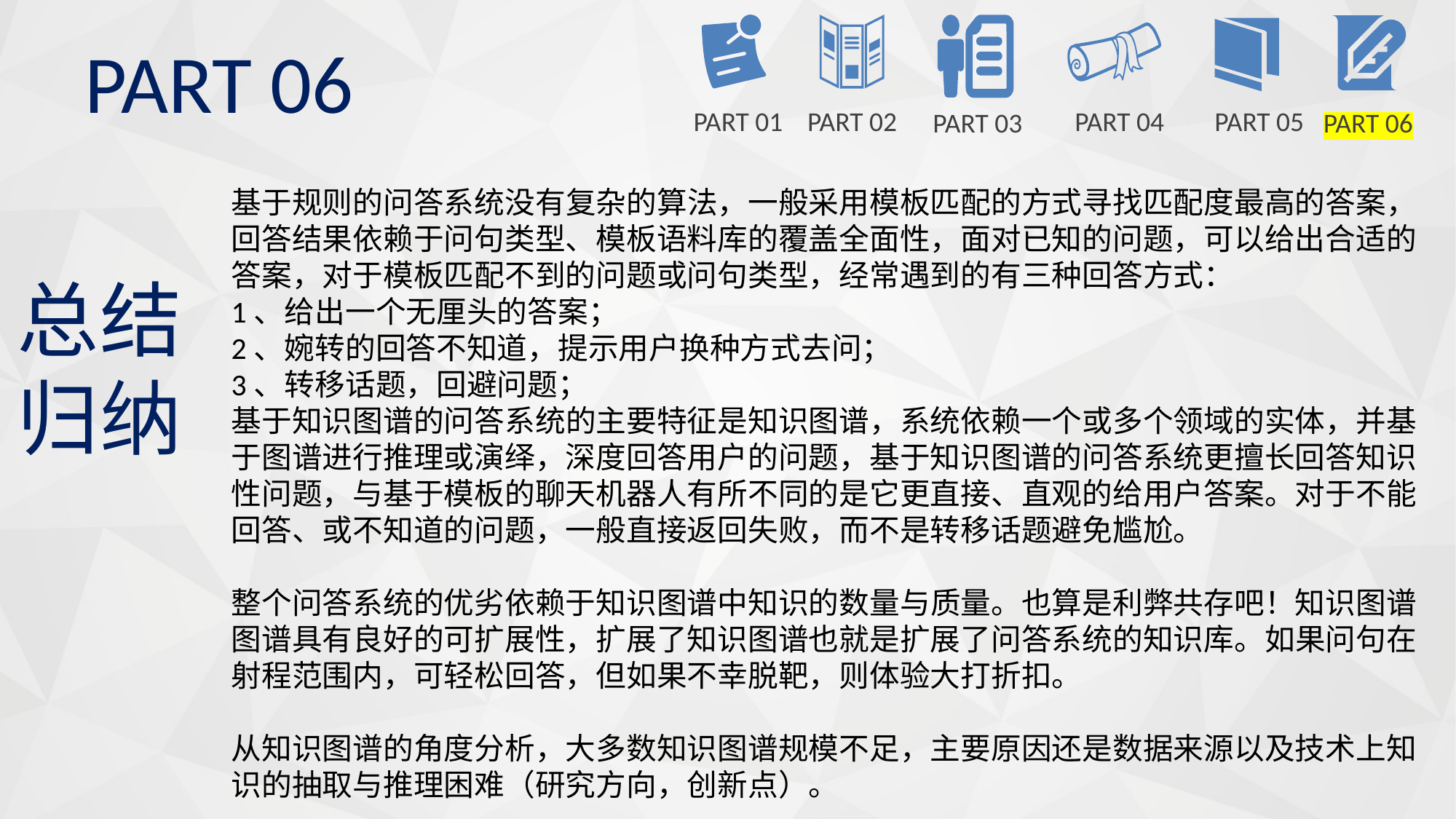

PART 06
PART 01
PART 02
PART 04
PART 05
PART 03
PART 06
基于规则的问答系统没有复杂的算法，一般采用模板匹配的方式寻找匹配度最高的答案，回答结果依赖于问句类型、模板语料库的覆盖全面性，面对已知的问题，可以给出合适的答案，对于模板匹配不到的问题或问句类型，经常遇到的有三种回答方式：
1、给出一个无厘头的答案；
2、婉转的回答不知道，提示用户换种方式去问；
3、转移话题，回避问题；
基于知识图谱的问答系统的主要特征是知识图谱，系统依赖一个或多个领域的实体，并基于图谱进行推理或演绎，深度回答用户的问题，基于知识图谱的问答系统更擅长回答知识性问题，与基于模板的聊天机器人有所不同的是它更直接、直观的给用户答案。对于不能回答、或不知道的问题，一般直接返回失败，而不是转移话题避免尴尬。

整个问答系统的优劣依赖于知识图谱中知识的数量与质量。也算是利弊共存吧！知识图谱图谱具有良好的可扩展性，扩展了知识图谱也就是扩展了问答系统的知识库。如果问句在射程范围内，可轻松回答，但如果不幸脱靶，则体验大打折扣。

从知识图谱的角度分析，大多数知识图谱规模不足，主要原因还是数据来源以及技术上知识的抽取与推理困难（研究方向，创新点）。
总结归纳